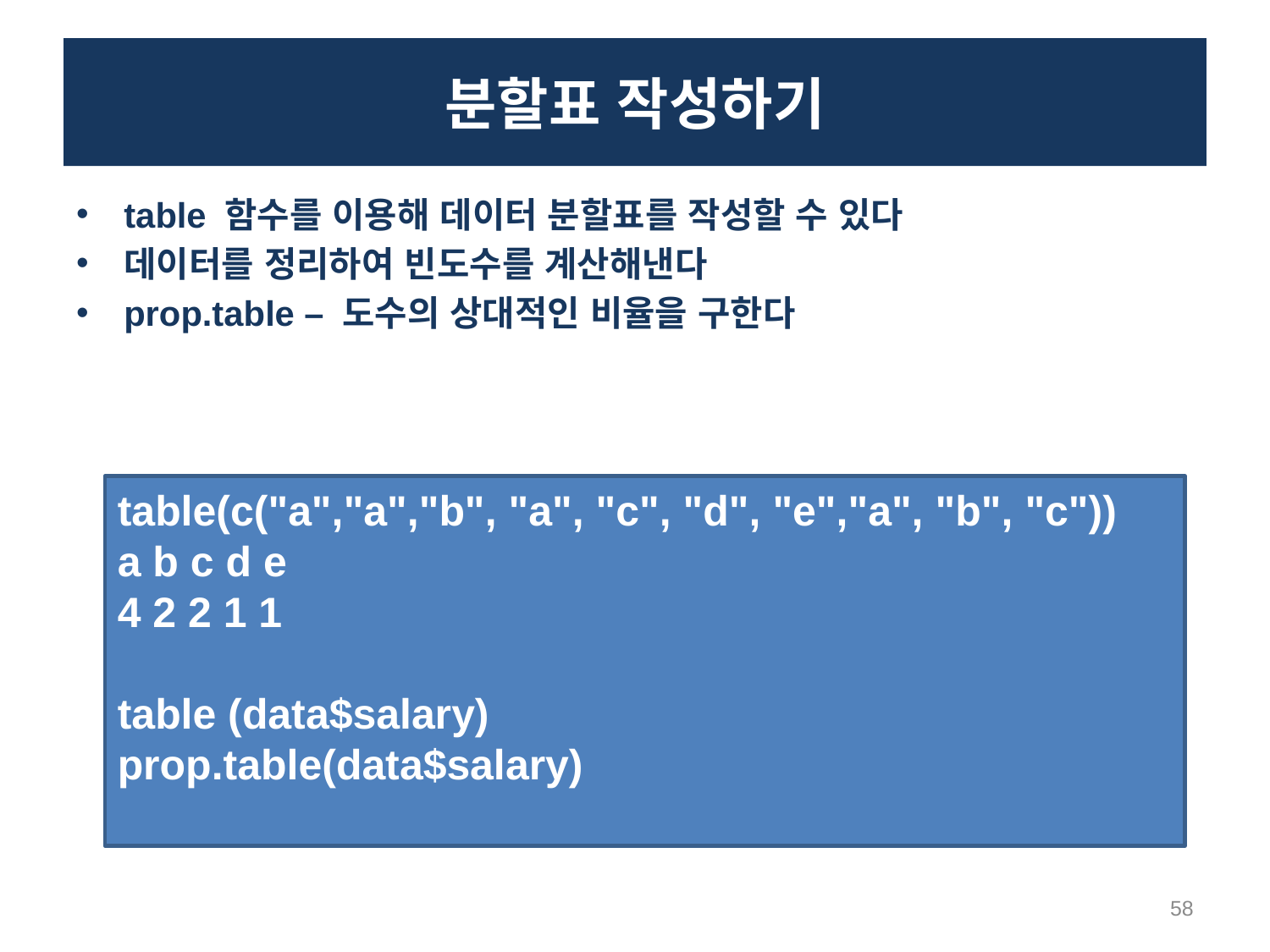

# 분할표 작성하기
table 함수를 이용해 데이터 분할표를 작성할 수 있다
데이터를 정리하여 빈도수를 계산해낸다
prop.table – 도수의 상대적인 비율을 구한다
table(c("a","a","b", "a", "c", "d", "e","a", "b", "c"))
a b c d e
4 2 2 1 1

table (data$salary)
prop.table(data$salary)

58